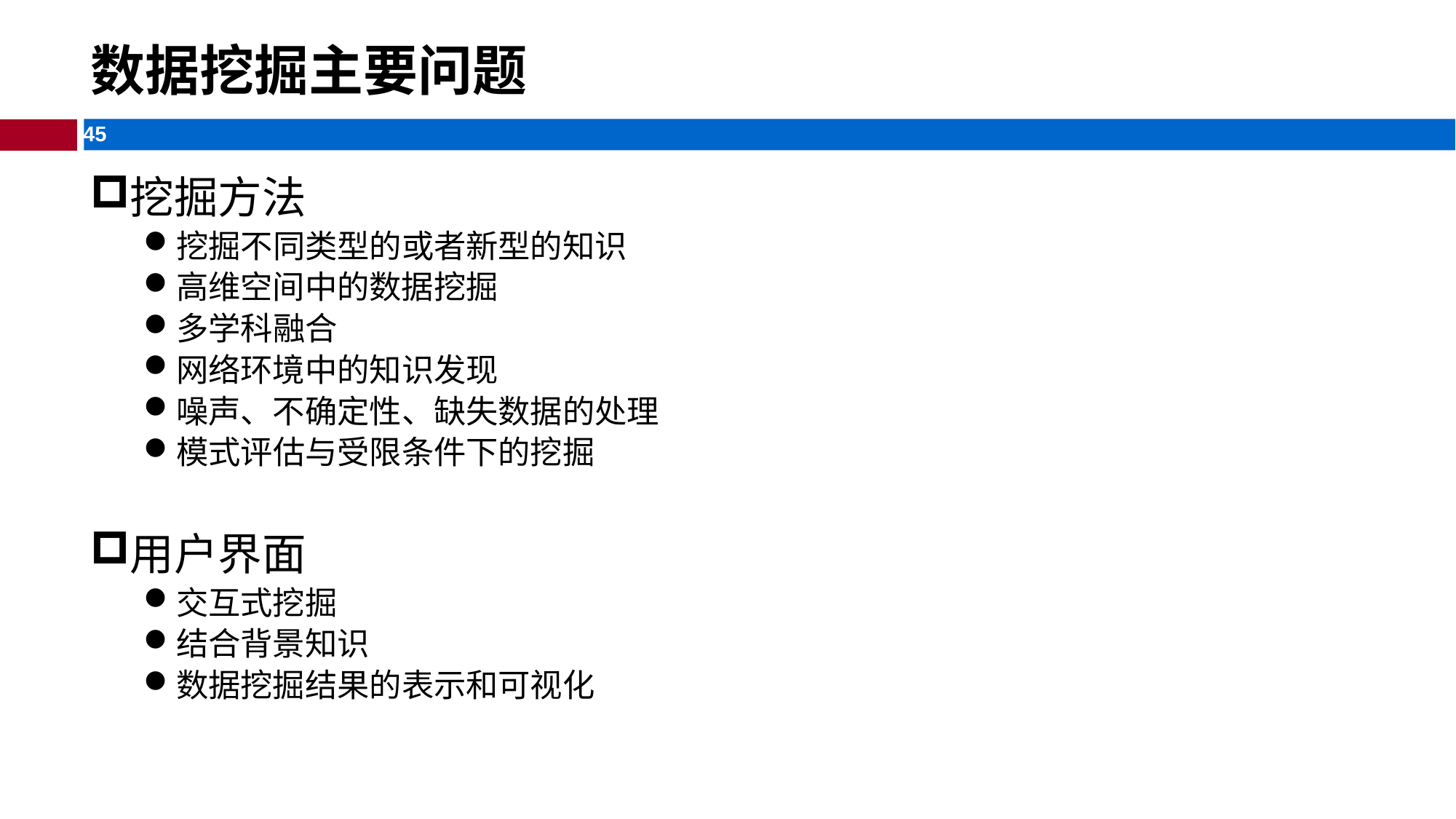

# 数据挖掘主要问题
挖掘方法
挖掘不同类型的或者新型的知识
高维空间中的数据挖掘
多学科融合
网络环境中的知识发现
噪声、不确定性、缺失数据的处理
模式评估与受限条件下的挖掘

用户界面
交互式挖掘
结合背景知识
数据挖掘结果的表示和可视化